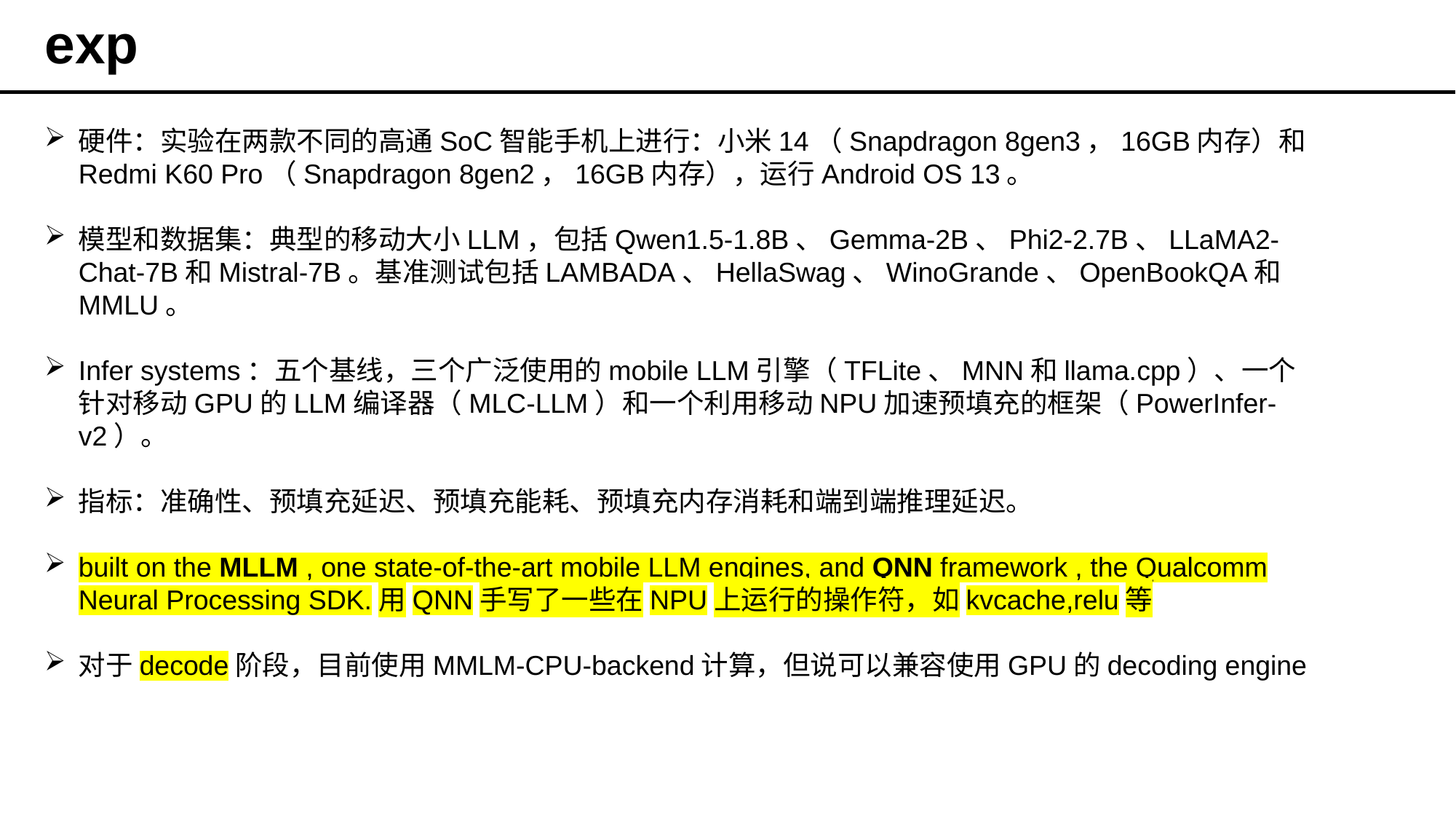

# exp
硬件：实验在两款不同的高通SoC智能手机上进行：小米14（Snapdragon 8gen3，16GB内存）和Redmi K60 Pro（Snapdragon 8gen2，16GB内存），运行Android OS 13。

模型和数据集：典型的移动大小LLM，包括Qwen1.5-1.8B、Gemma-2B、Phi2-2.7B、LLaMA2-Chat-7B和Mistral-7B。基准测试包括LAMBADA、HellaSwag、WinoGrande、OpenBookQA和MMLU。

Infer systems：五个基线，三个广泛使用的mobile LLM引擎（TFLite、MNN和llama.cpp）、一个针对移动GPU的LLM编译器（MLC-LLM）和一个利用移动NPU加速预填充的框架（PowerInfer-v2）。

指标：准确性、预填充延迟、预填充能耗、预填充内存消耗和端到端推理延迟。

built on the MLLM , one state-of-the-art mobile LLM engines, and QNN framework , the Qualcomm Neural Processing SDK.用QNN手写了一些在NPU上运行的操作符，如kvcache,relu等

对于decode阶段，目前使用MMLM-CPU-backend计算，但说可以兼容使用GPU的decoding engine